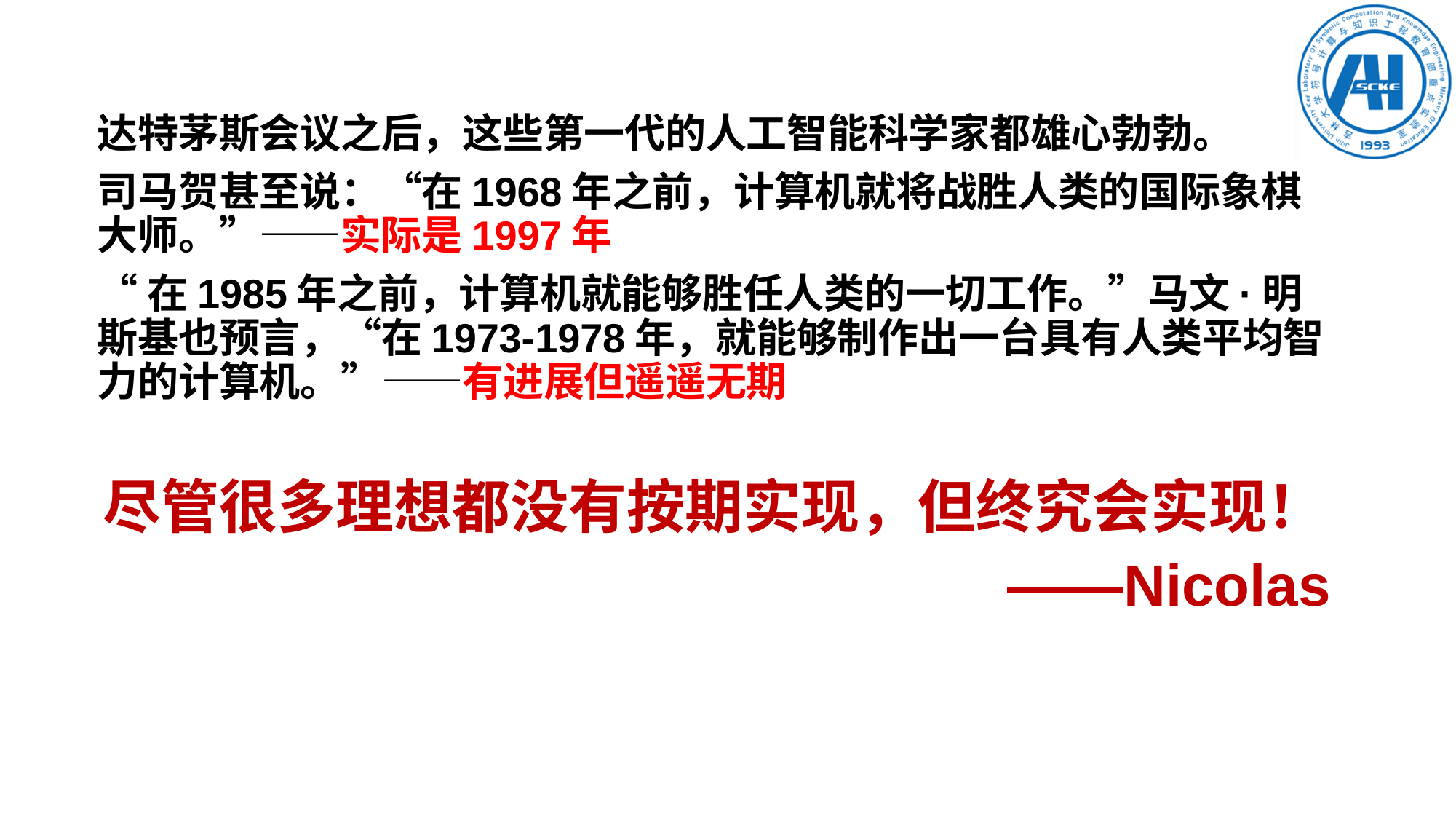

达特茅斯会议之后，这些第一代的人工智能科学家都雄心勃勃。
司马贺甚至说：“在1968年之前，计算机就将战胜人类的国际象棋大师。”——实际是1997年
“在1985年之前，计算机就能够胜任人类的一切工作。”马文·明斯基也预言，“在1973-1978年，就能够制作出一台具有人类平均智力的计算机。”——有进展但遥遥无期

尽管很多理想都没有按期实现，但终究会实现！
——Nicolas